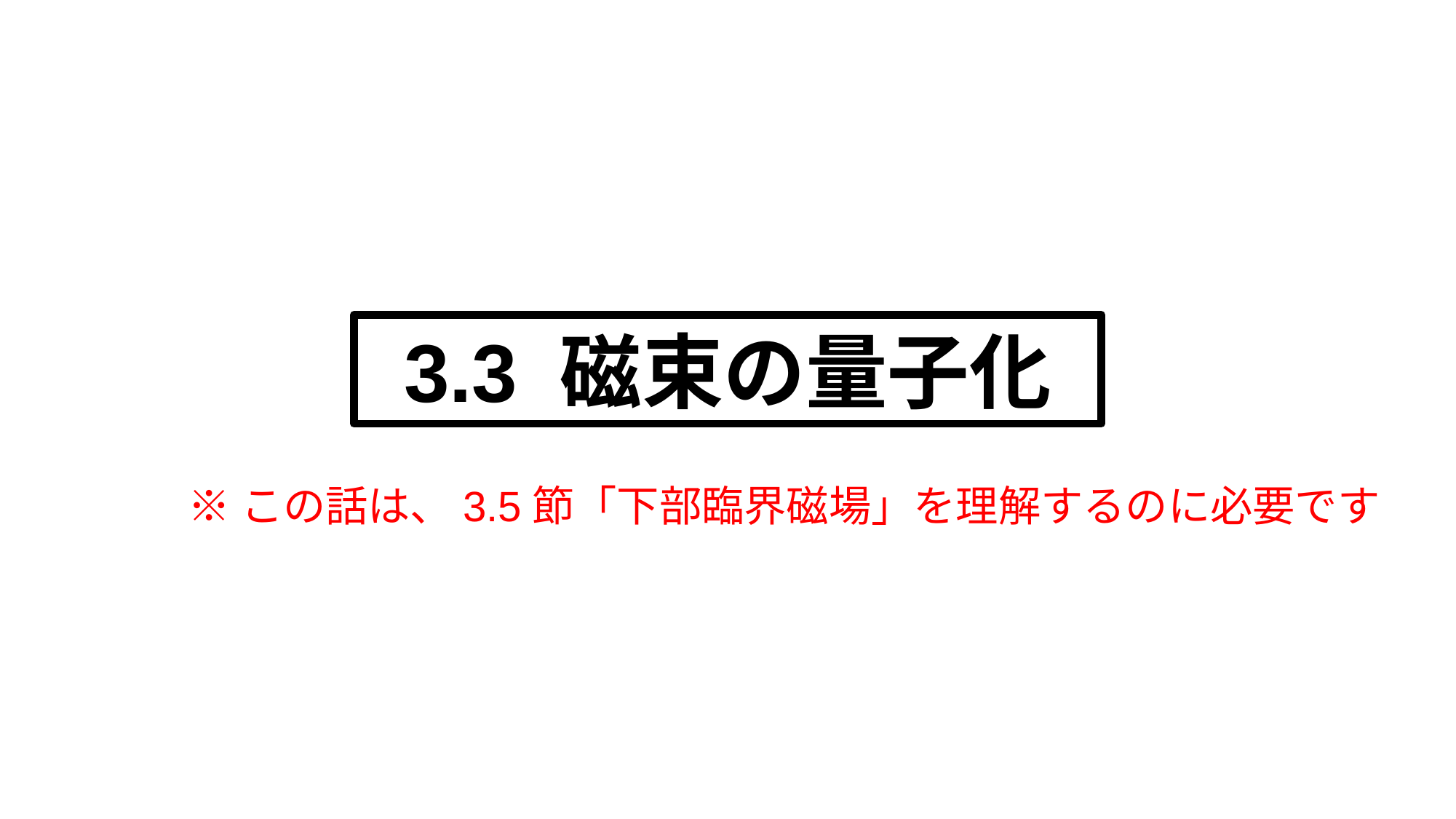

1-3.1までで
20分くらい
3.2: 10分
3.3 磁束の量子化
3.3:
問題含めて
5分くらい
※この話は、3.5節「下部臨界磁場」を理解するのに必要です